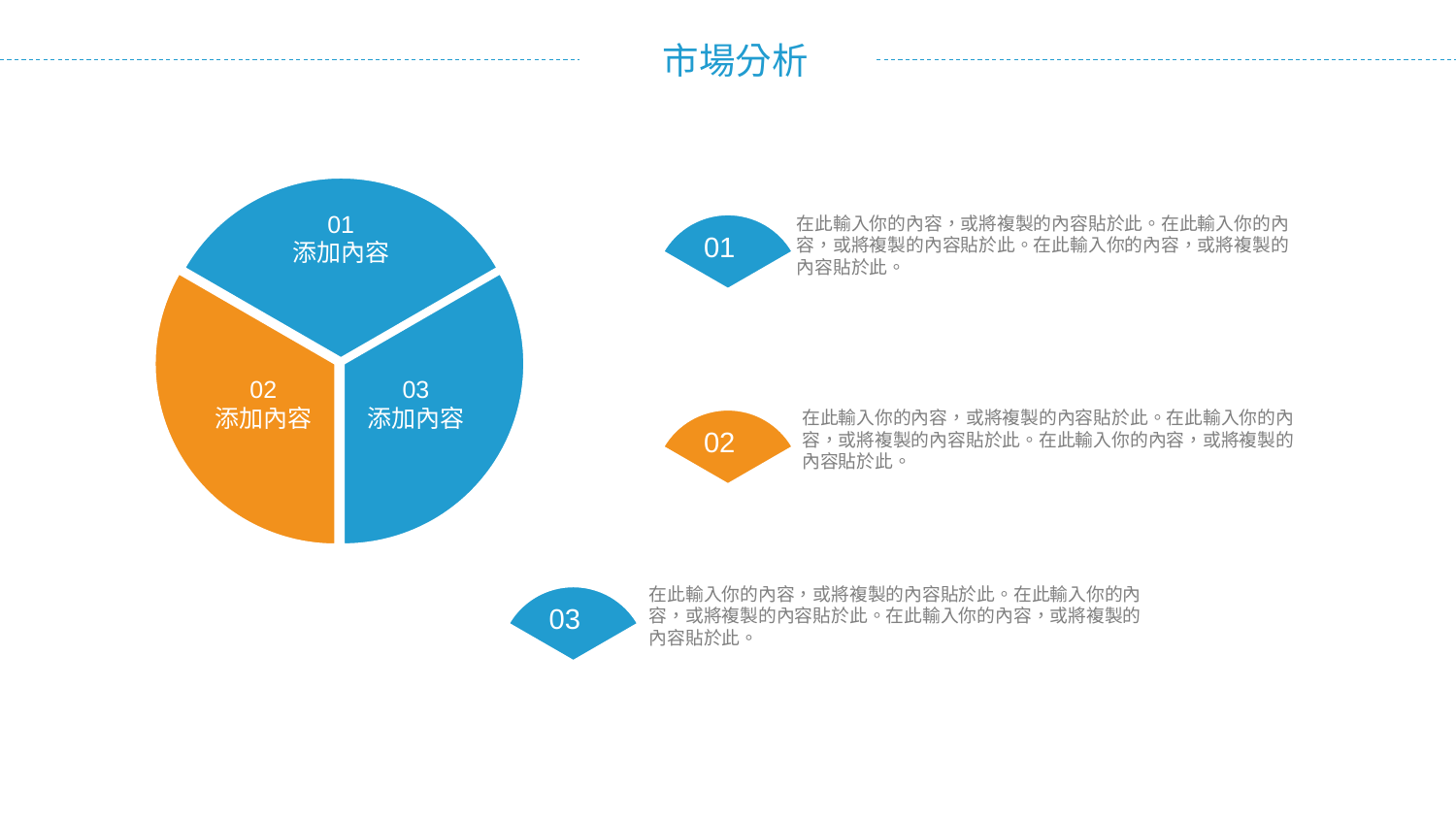

01
添加內容

02
添加內容

03
添加內容
在此輸入你的內容，或將複製的內容貼於此。在此輸入你的內容，或將複製的內容貼於此。在此輸入你的內容，或將複製的內容貼於此。

01
在此輸入你的內容，或將複製的內容貼於此。在此輸入你的內容，或將複製的內容貼於此。在此輸入你的內容，或將複製的內容貼於此。

02
在此輸入你的內容，或將複製的內容貼於此。在此輸入你的內容，或將複製的內容貼於此。在此輸入你的內容，或將複製的內容貼於此。

03